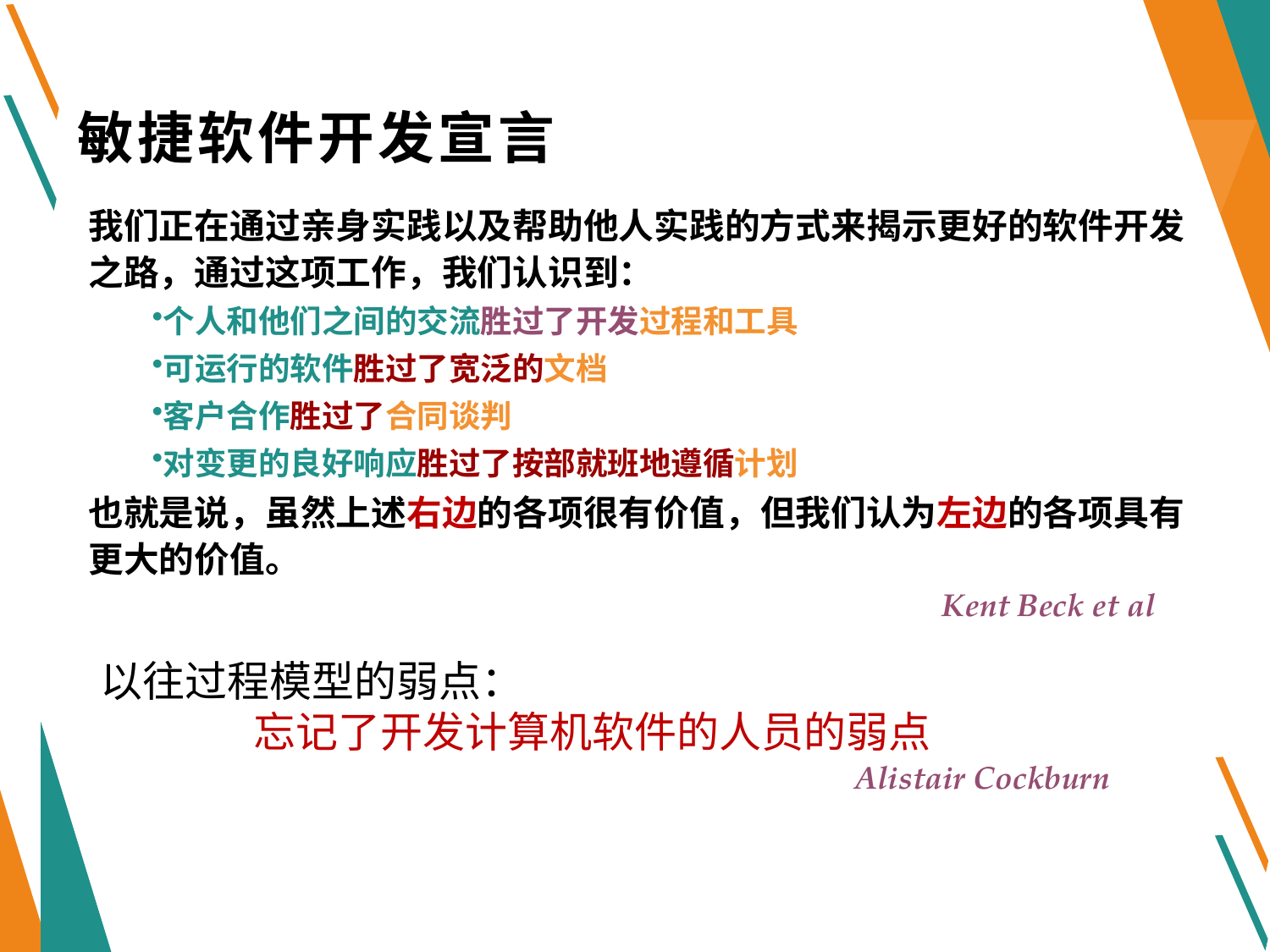

# 敏捷软件开发宣言
我们正在通过亲身实践以及帮助他人实践的方式来揭示更好的软件开发之路，通过这项工作，我们认识到：
个人和他们之间的交流胜过了开发过程和工具
可运行的软件胜过了宽泛的文档
客户合作胜过了合同谈判
对变更的良好响应胜过了按部就班地遵循计划
也就是说，虽然上述右边的各项很有价值，但我们认为左边的各项具有更大的价值。
Kent Beck et al
以往过程模型的弱点：
               忘记了开发计算机软件的人员的弱点
Alistair Cockburn
2